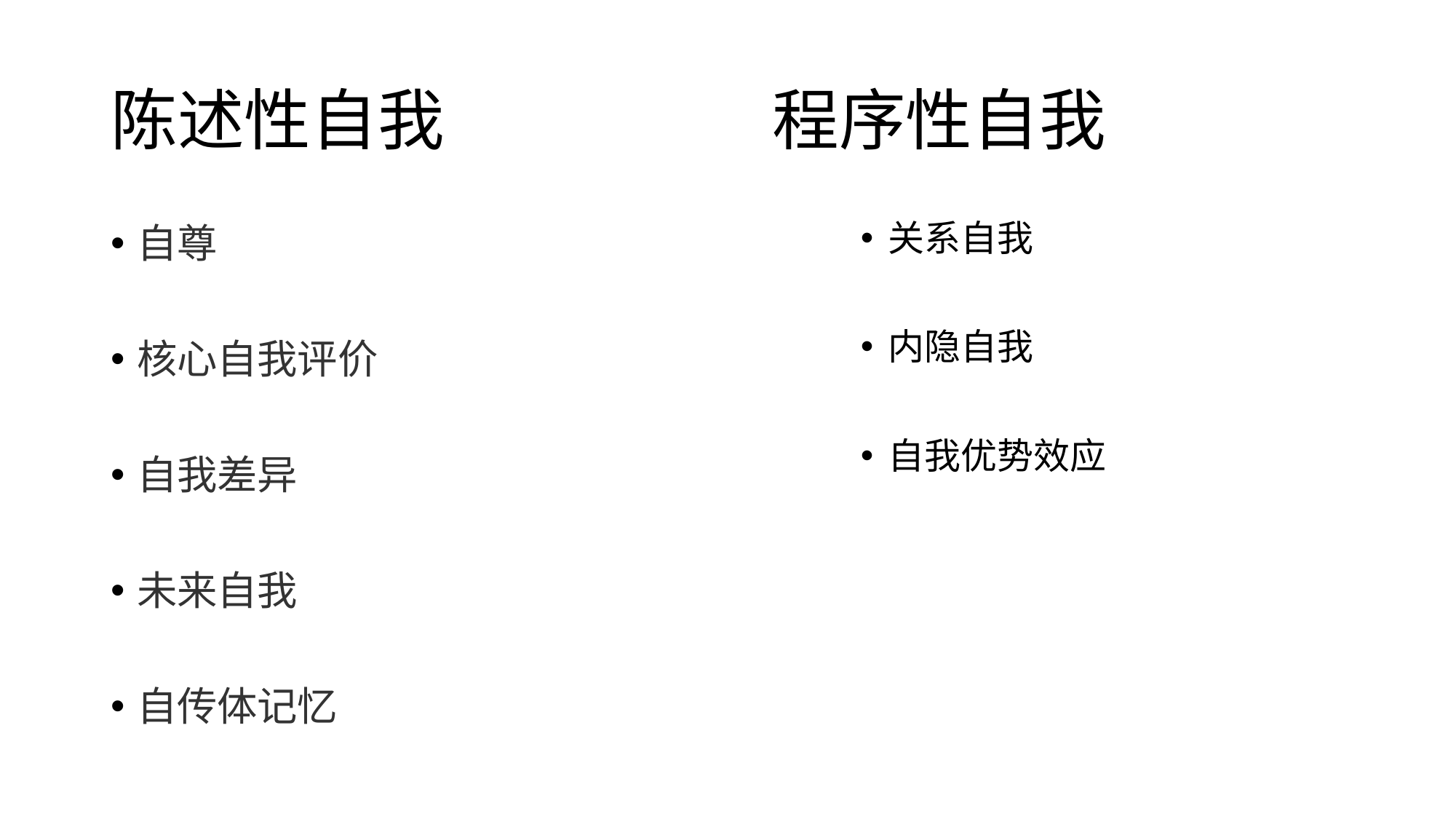

# 陈述性自我                      程序性自我
关系自我

内隐自我

自我优势效应

自尊

核心自我评价

自我差异

未来自我

自传体记忆